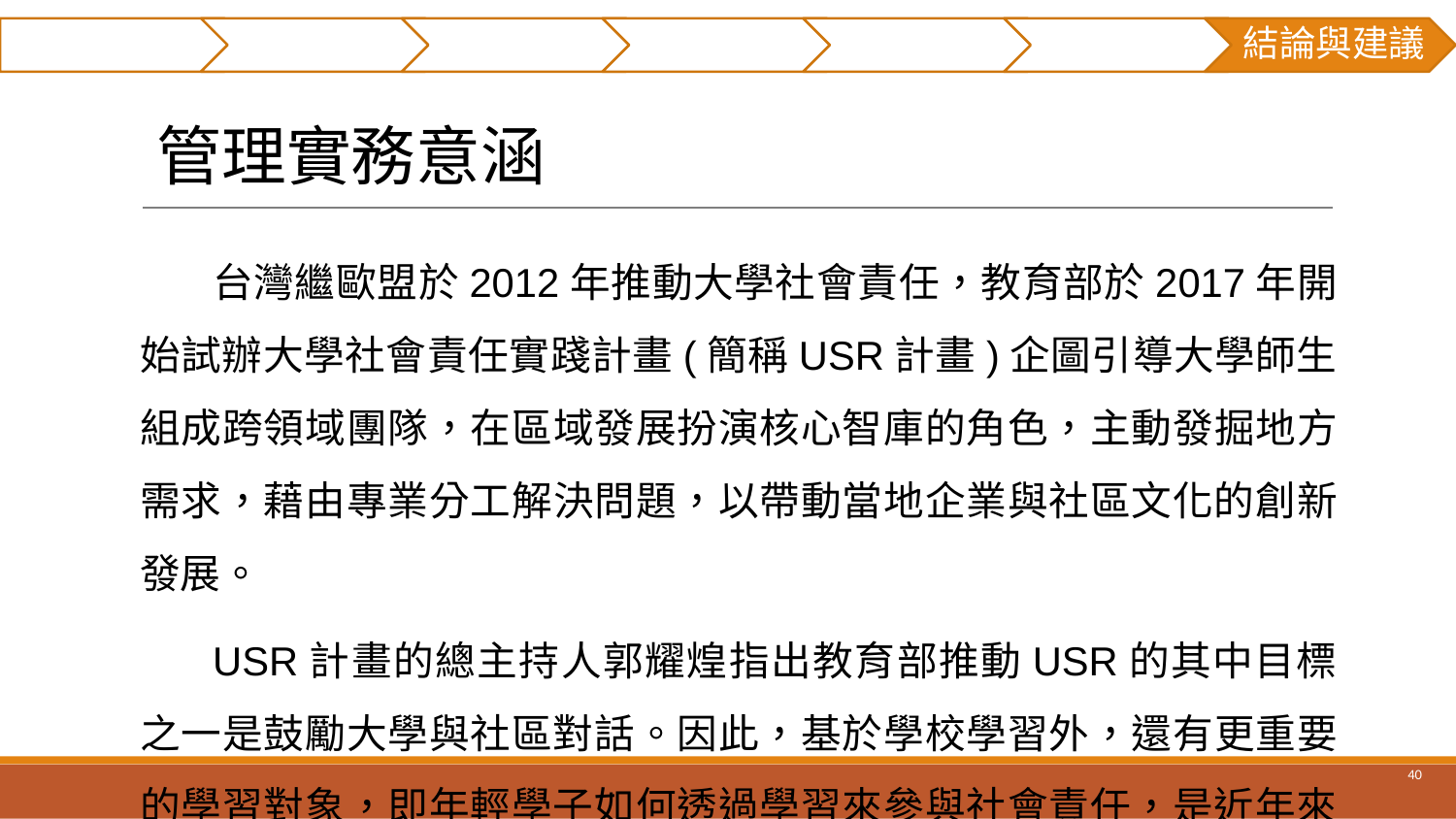

摘要

研究貢獻

前言

文獻回顧

研究方法

實例分析

結論與建議
# 管理實務意涵
台灣繼歐盟於2012年推動大學社會責任，教育部於2017年開始試辦大學社會責任實踐計畫(簡稱USR計畫)企圖引導大學師生組成跨領域團隊，在區域發展扮演核心智庫的角色，主動發掘地方需求，藉由專業分工解決問題，以帶動當地企業與社區文化的創新發展。
USR計畫的總主持人郭耀煌指出教育部推動USR的其中目標之一是鼓勵大學與社區對話。因此，基於學校學習外，還有更重要的學習對象，即年輕學子如何透過學習來參與社會責任，是近年來南臺科大商管學院的主要發展方向。
40